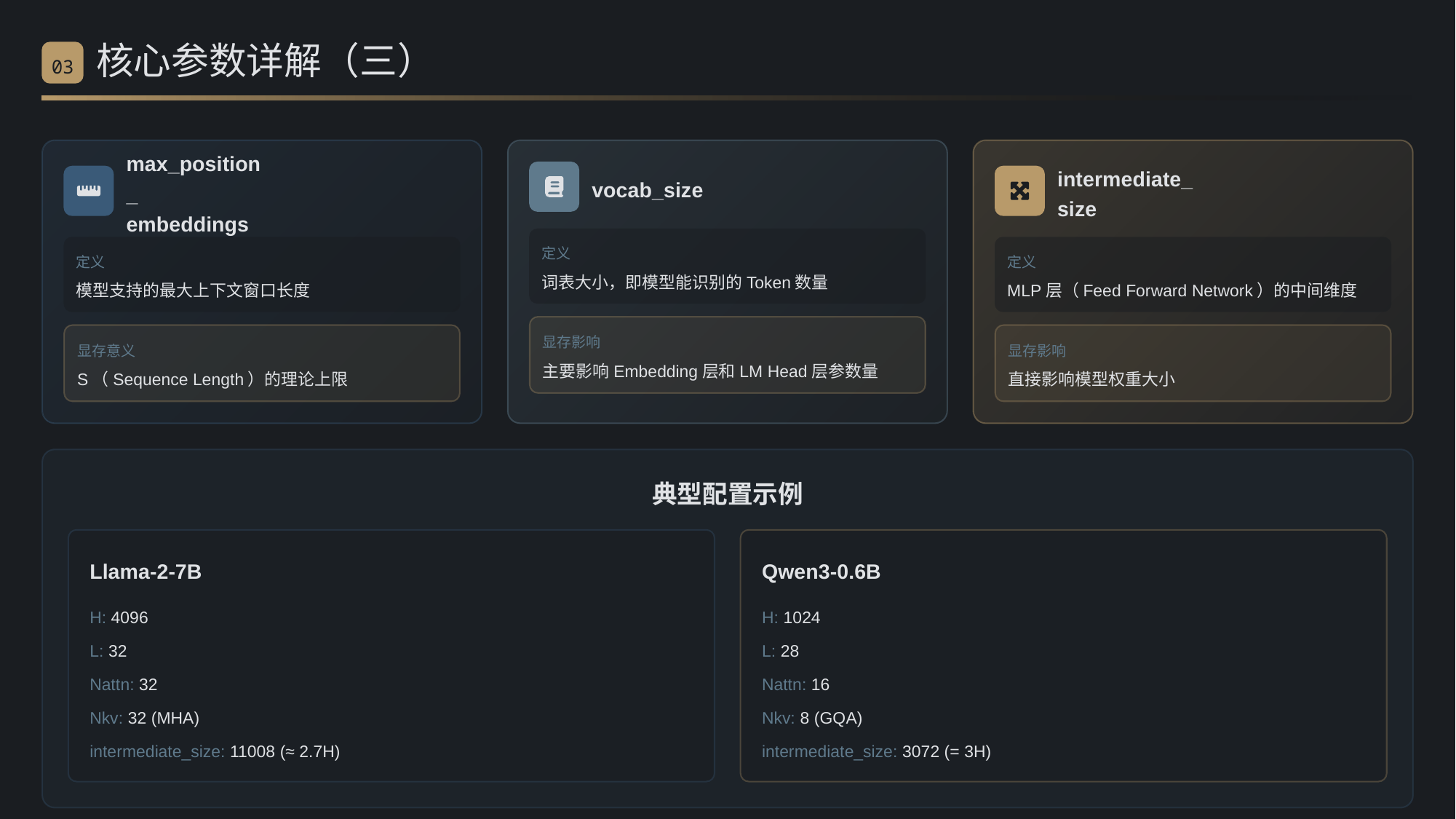

核心参数详解（三）
03

max_position_
embeddings

intermediate_
size

vocab_size

定义
定义
定义
词表大小，即模型能识别的Token数量
模型支持的最大上下文窗口长度
MLP层（Feed Forward Network）的中间维度

显存影响
显存意义
显存影响
主要影响Embedding层和LM Head层参数量
S（Sequence Length）的理论上限
直接影响模型权重大小

典型配置示例

Llama-2-7B
Qwen3-0.6B
H: 4096
H: 1024
L: 32
L: 28
Nattn: 32
Nattn: 16
Nkv: 32 (MHA)
Nkv: 8 (GQA)
intermediate_size: 11008 (≈ 2.7H)
intermediate_size: 3072 (= 3H)